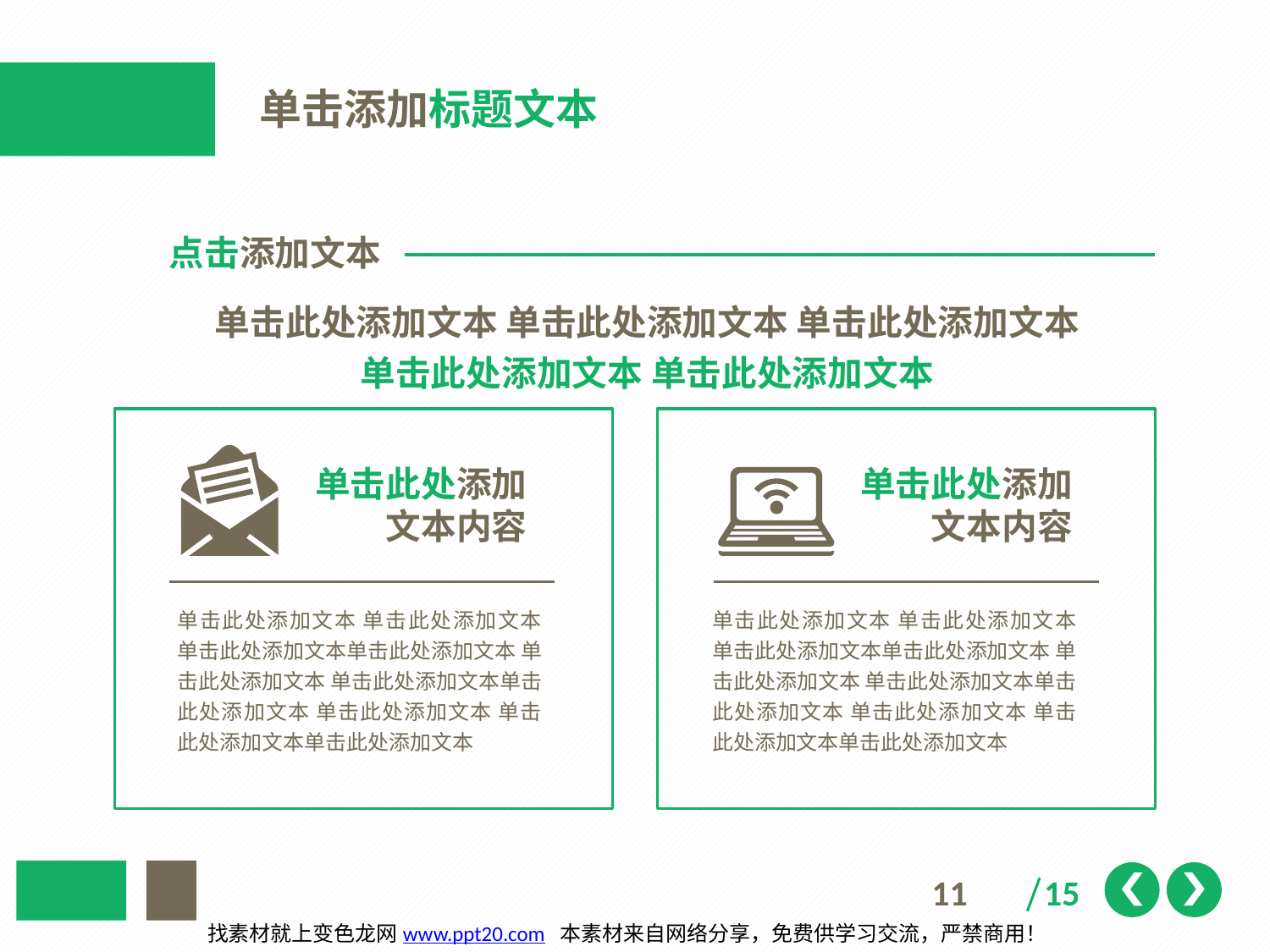

单击添加标题文本
点击添加文本
单击此处添加文本 单击此处添加文本 单击此处添加文本单击此处添加文本 单击此处添加文本

单击此处添加
文本内容
单击此处添加文本 单击此处添加文本 单击此处添加文本单击此处添加文本 单击此处添加文本 单击此处添加文本单击此处添加文本 单击此处添加文本 单击此处添加文本单击此处添加文本

单击此处添加
文本内容

单击此处添加文本 单击此处添加文本 单击此处添加文本单击此处添加文本 单击此处添加文本 单击此处添加文本单击此处添加文本 单击此处添加文本 单击此处添加文本单击此处添加文本